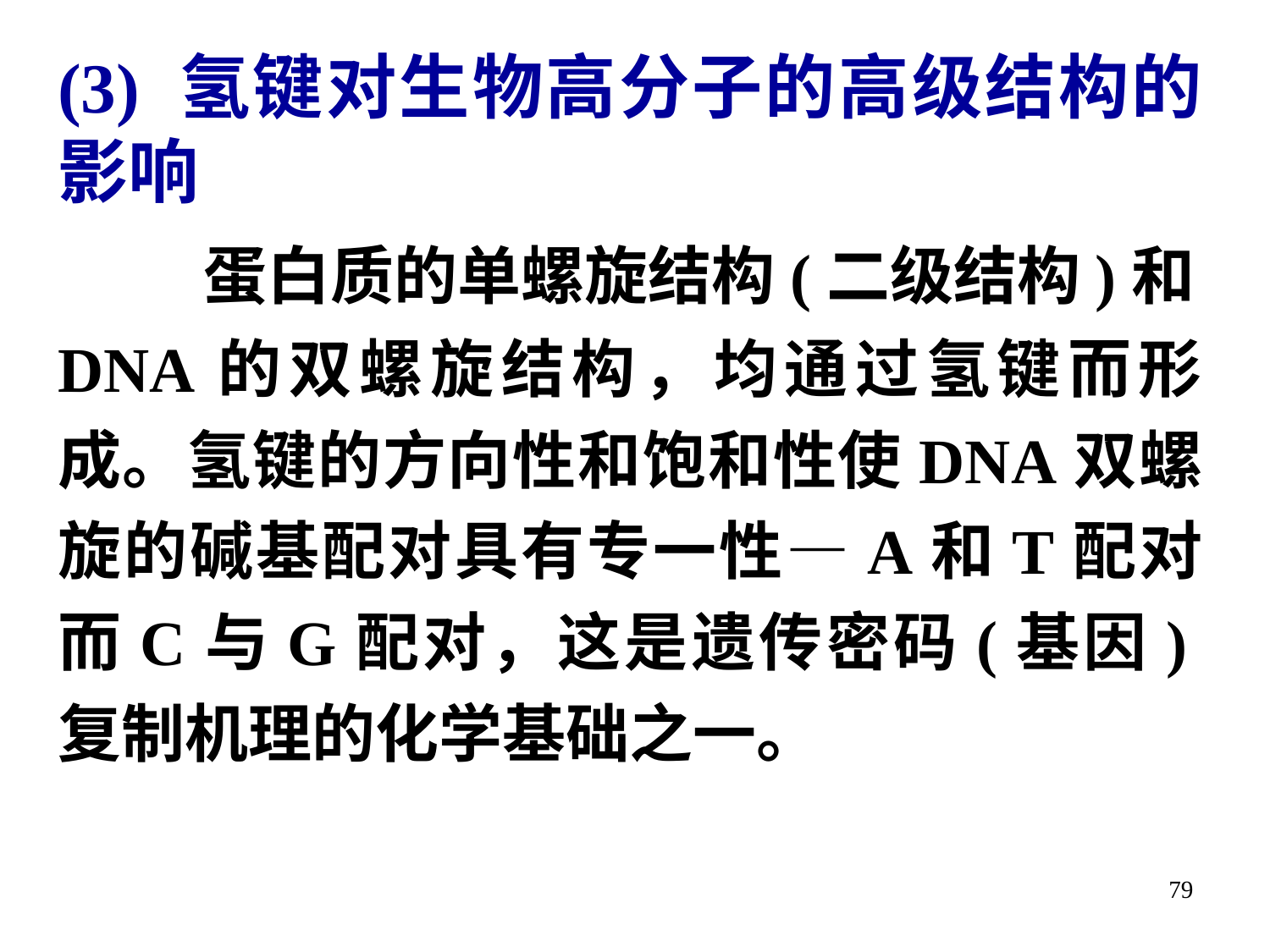

(3) 氢键对生物高分子的高级结构的影响
        蛋白质的单螺旋结构(二级结构)和DNA的双螺旋结构，均通过氢键而形成。氢键的方向性和饱和性使DNA双螺旋的碱基配对具有专一性—A和T配对而C与G配对，这是遗传密码(基因)复制机理的化学基础之一。
79